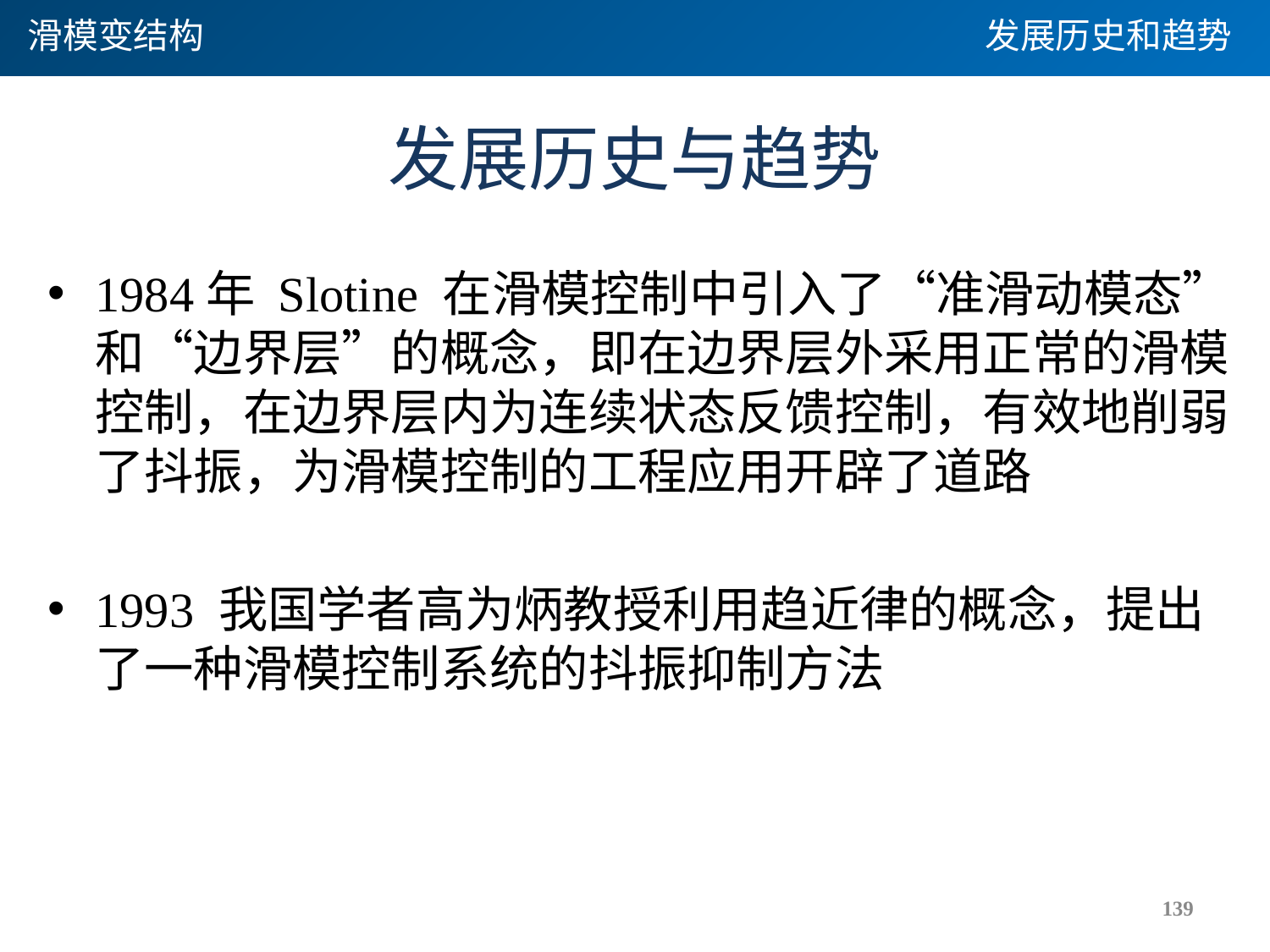

滑模变结构
发展历史和趋势
# 发展历史与趋势
1984年 Slotine 在滑模控制中引入了“准滑动模态”和“边界层”的概念，即在边界层外采用正常的滑模控制，在边界层内为连续状态反馈控制，有效地削弱了抖振，为滑模控制的工程应用开辟了道路

1993 我国学者高为炳教授利用趋近律的概念，提出了一种滑模控制系统的抖振抑制方法
139